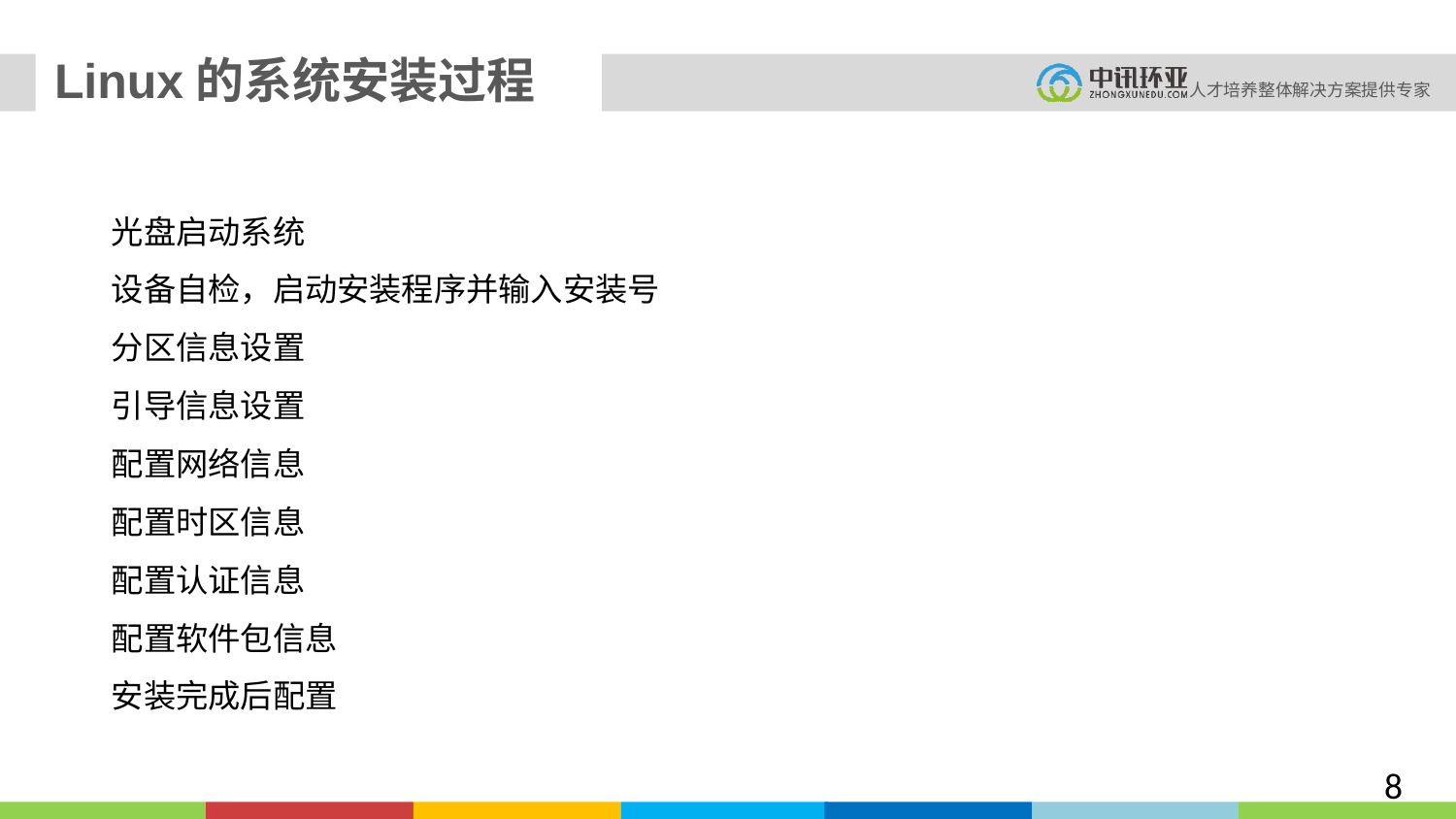

Linux的系统安装过程
光盘启动系统
设备自检，启动安装程序并输入安装号
分区信息设置
引导信息设置
配置网络信息
配置时区信息
配置认证信息
配置软件包信息
安装完成后配置
8